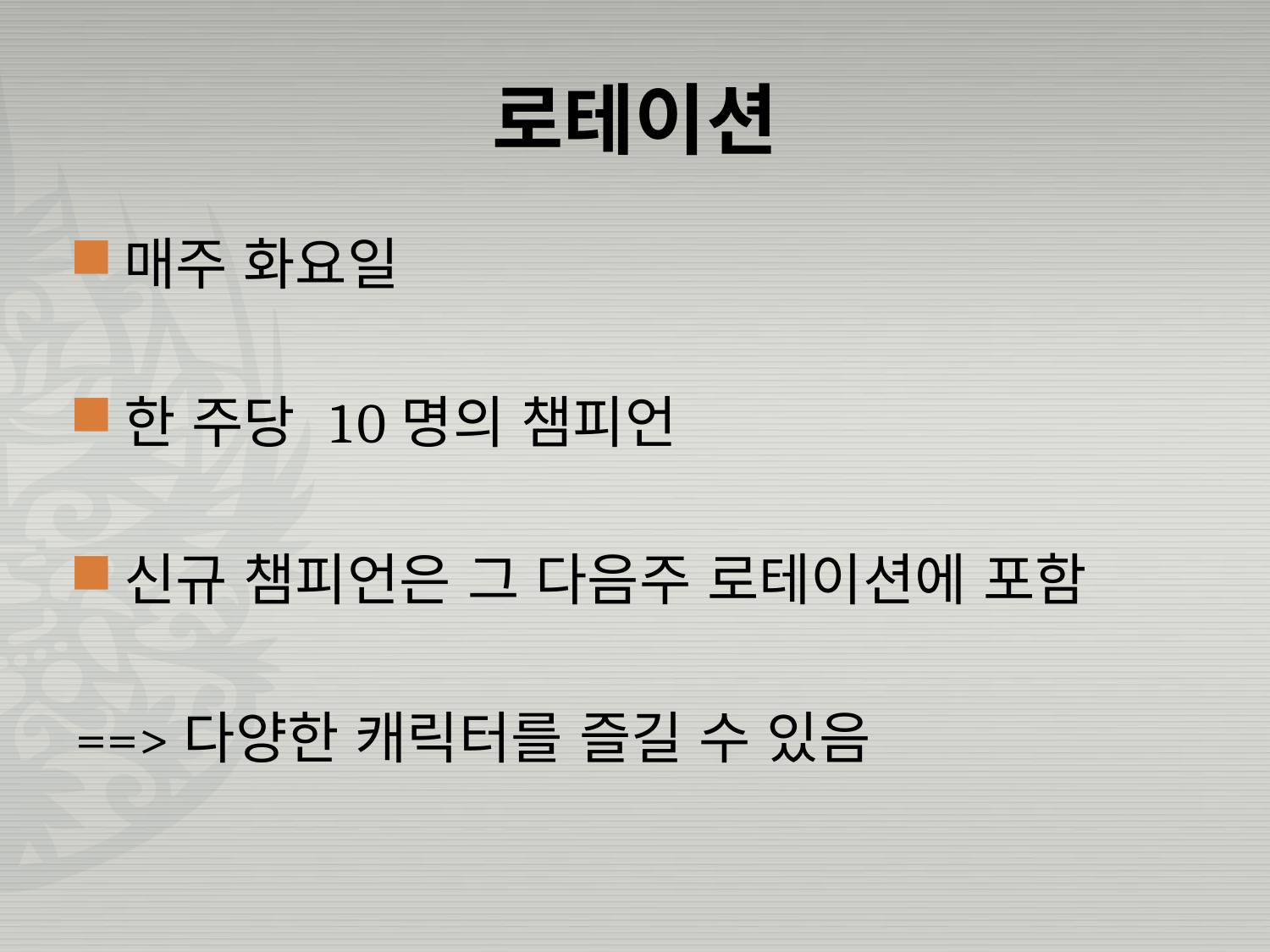

# 로테이션
매주 화요일

한 주당 10명의 챔피언

신규 챔피언은 그 다음주 로테이션에 포함

==>다양한 캐릭터를 즐길 수 있음